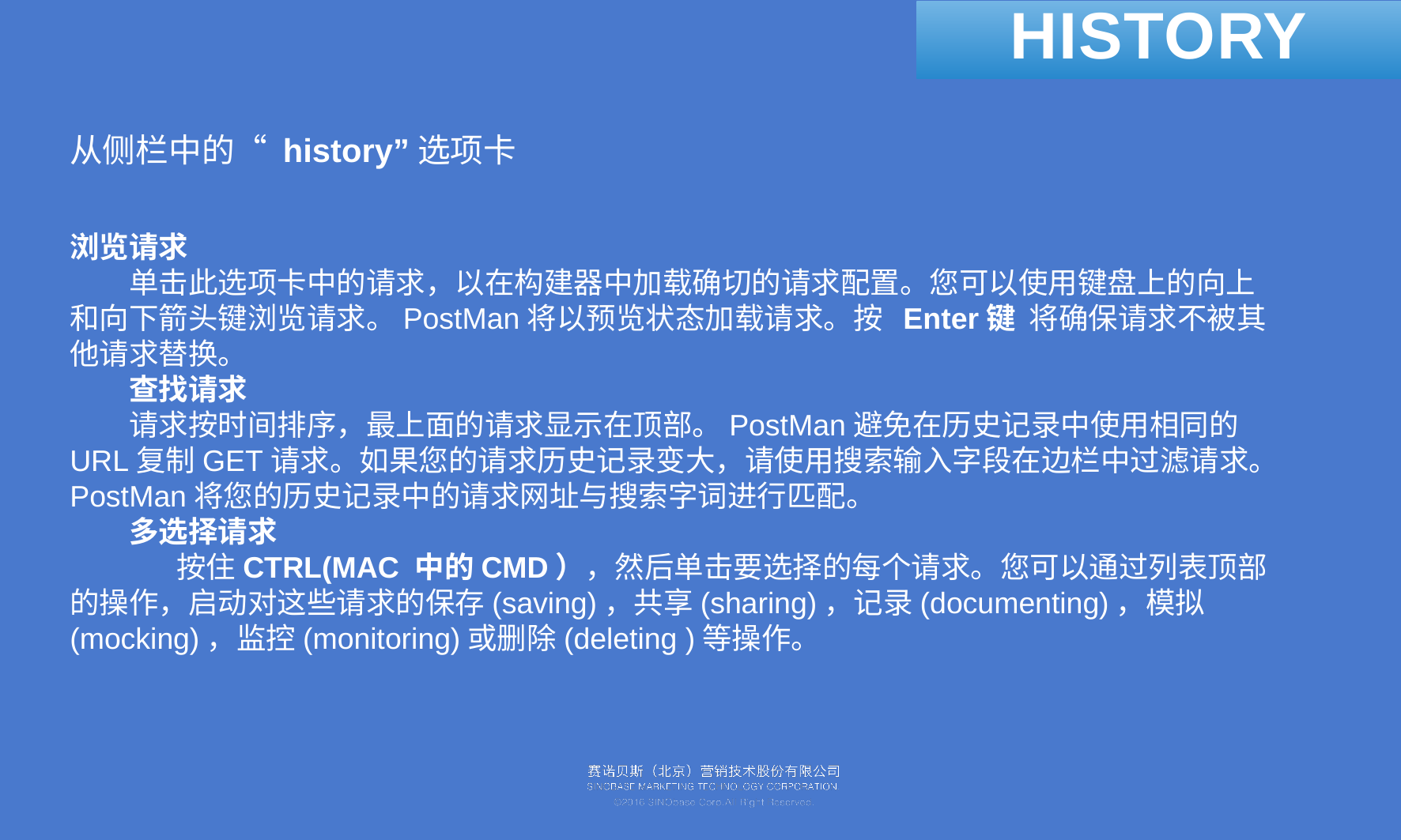

# history
从侧栏中的“ history”选项卡
浏览请求
单击此选项卡中的请求，以在构建器中加载确切的请求配置。您可以使用键盘上的向上和向下箭头键浏览请求。PostMan将以预览状态加载请求。按  Enter键  将确保请求不被其他请求替换。
查找请求
请求按时间排序，最上面的请求显示在顶部。PostMan避免在历史记录中使用相同的URL复制GET请求。如果您的请求历史记录变大，请使用搜索输入字段在边栏中过滤请求。PostMan将您的历史记录中的请求网址与搜索字词进行匹配。
多选择请求
      按住CTRL(MAC 中的CMD），然后单击要选择的每个请求。您可以通过列表顶部的操作，启动对这些请求的保存(saving)，共享(sharing)，记录(documenting)，模拟(mocking)，监控(monitoring)或删除(deleting )等操作。